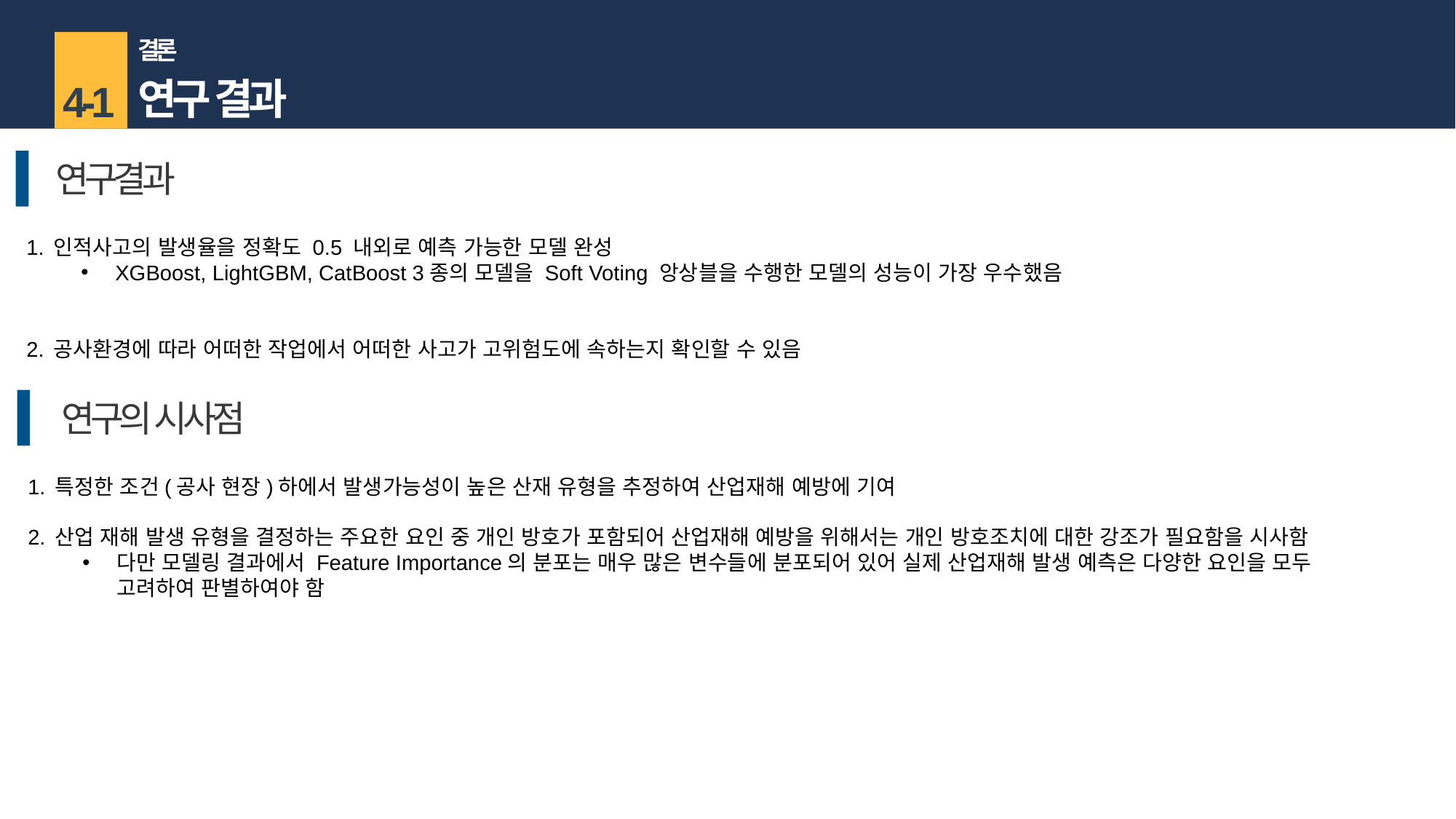

결론

연구 결과
4-1

연구결과
인적사고의 발생율을 정확도 0.5 내외로 예측 가능한 모델 완성
XGBoost, LightGBM, CatBoost 3종의 모델을 Soft Voting 앙상블을 수행한 모델의 성능이 가장 우수했음

공사환경에 따라 어떠한 작업에서 어떠한 사고가 고위험도에 속하는지 확인할 수 있음

연구의 시사점
특정한 조건(공사 현장)하에서 발생가능성이 높은 산재 유형을 추정하여 산업재해 예방에 기여

산업 재해 발생 유형을 결정하는 주요한 요인 중 개인 방호가 포함되어 산업재해 예방을 위해서는 개인 방호조치에 대한 강조가 필요함을 시사함
다만 모델링 결과에서 Feature Importance의 분포는 매우 많은 변수들에 분포되어 있어 실제 산업재해 발생 예측은 다양한 요인을 모두 고려하여 판별하여야 함